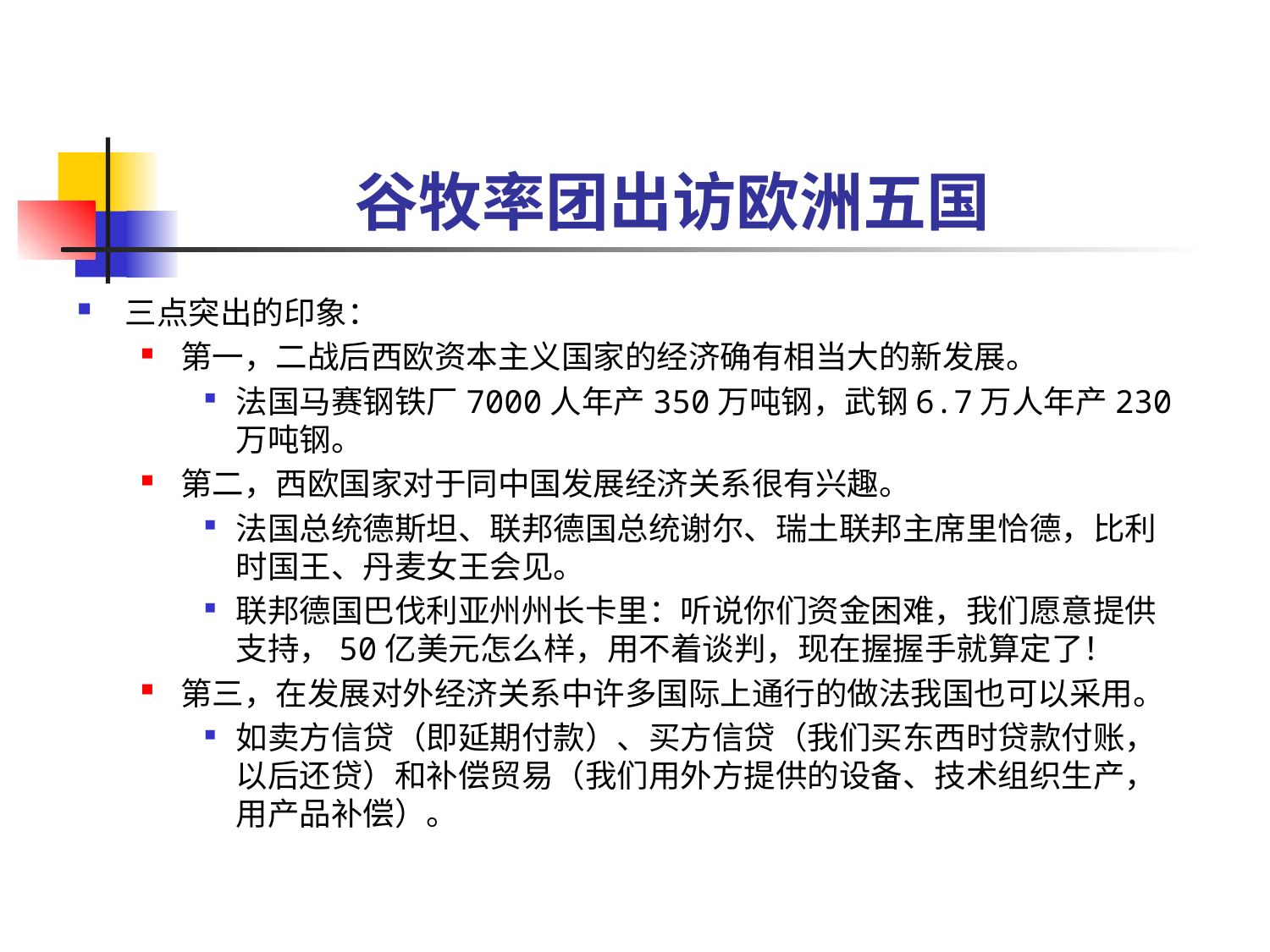

# 谷牧率团出访欧洲五国
三点突出的印象：
第一，二战后西欧资本主义国家的经济确有相当大的新发展。
法国马赛钢铁厂7000人年产350万吨钢，武钢6.7万人年产230万吨钢。
第二，西欧国家对于同中国发展经济关系很有兴趣。
法国总统德斯坦、联邦德国总统谢尔、瑞土联邦主席里恰德，比利时国王、丹麦女王会见。
联邦德国巴伐利亚州州长卡里：听说你们资金困难，我们愿意提供支持，50亿美元怎么样，用不着谈判，现在握握手就算定了！
第三，在发展对外经济关系中许多国际上通行的做法我国也可以采用。
如卖方信贷（即延期付款）、买方信贷（我们买东西时贷款付账，以后还贷）和补偿贸易（我们用外方提供的设备、技术组织生产，用产品补偿）。